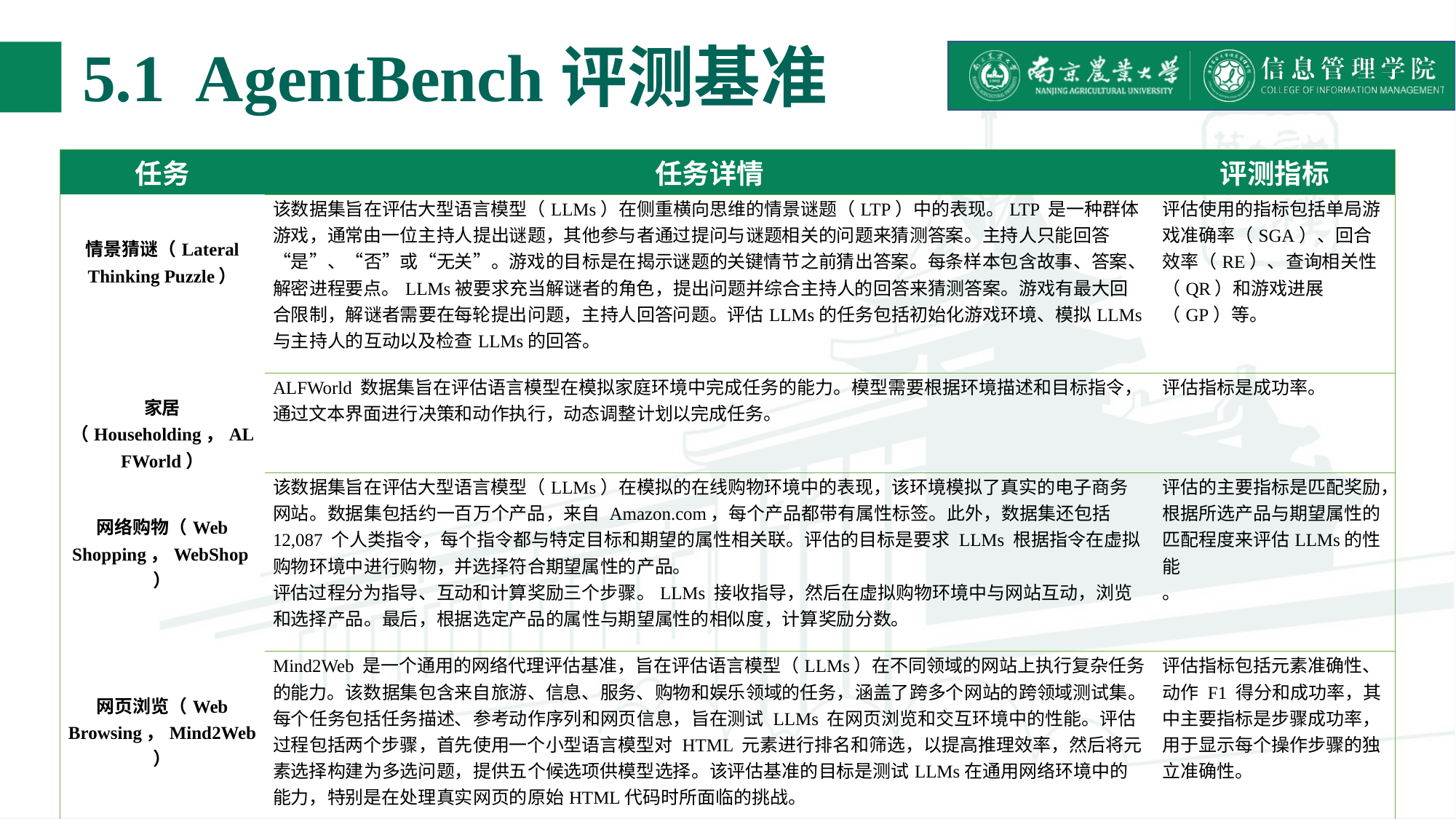

# 5.1  AgentBench评测基准
| 任务 | 任务详情 | 评测指标 |
| --- | --- | --- |
| 情景猜谜（Lateral Thinking Puzzle） | 该数据集旨在评估大型语言模型（LLMs）在侧重横向思维的情景谜题（LTP）中的表现。LTP 是一种群体游戏，通常由一位主持人提出谜题，其他参与者通过提问与谜题相关的问题来猜测答案。主持人只能回答“是”、“否”或“无关”。游戏的目标是在揭示谜题的关键情节之前猜出答案。每条样本包含故事、答案、解密进程要点。LLMs被要求充当解谜者的角色，提出问题并综合主持人的回答来猜测答案。游戏有最大回合限制，解谜者需要在每轮提出问题，主持人回答问题。评估LLMs的任务包括初始化游戏环境、模拟LLMs与主持人的互动以及检查LLMs的回答。 | 评估使用的指标包括单局游戏准确率（SGA）、回合效率（RE）、查询相关性（QR）和游戏进展（GP）等。 |
| 家居（Householding，ALFWorld） | ALFWorld 数据集旨在评估语言模型在模拟家庭环境中完成任务的能力。模型需要根据环境描述和目标指令，通过文本界面进行决策和动作执行，动态调整计划以完成任务。 | 评估指标是成功率。 |
| 网络购物（Web Shopping，WebShop） | 该数据集旨在评估大型语言模型（LLMs）在模拟的在线购物环境中的表现，该环境模拟了真实的电子商务网站。数据集包括约一百万个产品，来自 Amazon.com，每个产品都带有属性标签。此外，数据集还包括 12,087 个人类指令，每个指令都与特定目标和期望的属性相关联。评估的目标是要求 LLMs 根据指令在虚拟购物环境中进行购物，并选择符合期望属性的产品。 评估过程分为指导、互动和计算奖励三个步骤。LLMs 接收指导，然后在虚拟购物环境中与网站互动，浏览和选择产品。最后，根据选定产品的属性与期望属性的相似度，计算奖励分数。 | 评估的主要指标是匹配奖励，根据所选产品与期望属性的匹配程度来评估LLMs的性能 。 |
| 网页浏览（Web Browsing，Mind2Web） | Mind2Web 是一个通用的网络代理评估基准，旨在评估语言模型（LLMs）在不同领域的网站上执行复杂任务的能力。该数据集包含来自旅游、信息、服务、购物和娱乐领域的任务，涵盖了跨多个网站的跨领域测试集。每个任务包括任务描述、参考动作序列和网页信息，旨在测试 LLMs 在网页浏览和交互环境中的性能。评估过程包括两个步骤，首先使用一个小型语言模型对 HTML 元素进行排名和筛选，以提高推理效率，然后将元素选择构建为多选问题，提供五个候选项供模型选择。该评估基准的目标是测试LLMs在通用网络环境中的能力，特别是在处理真实网页的原始HTML代码时所面临的挑战。 | 评估指标包括元素准确性、动作 F1 得分和成功率，其中主要指标是步骤成功率，用于显示每个操作步骤的独立准确性。 |